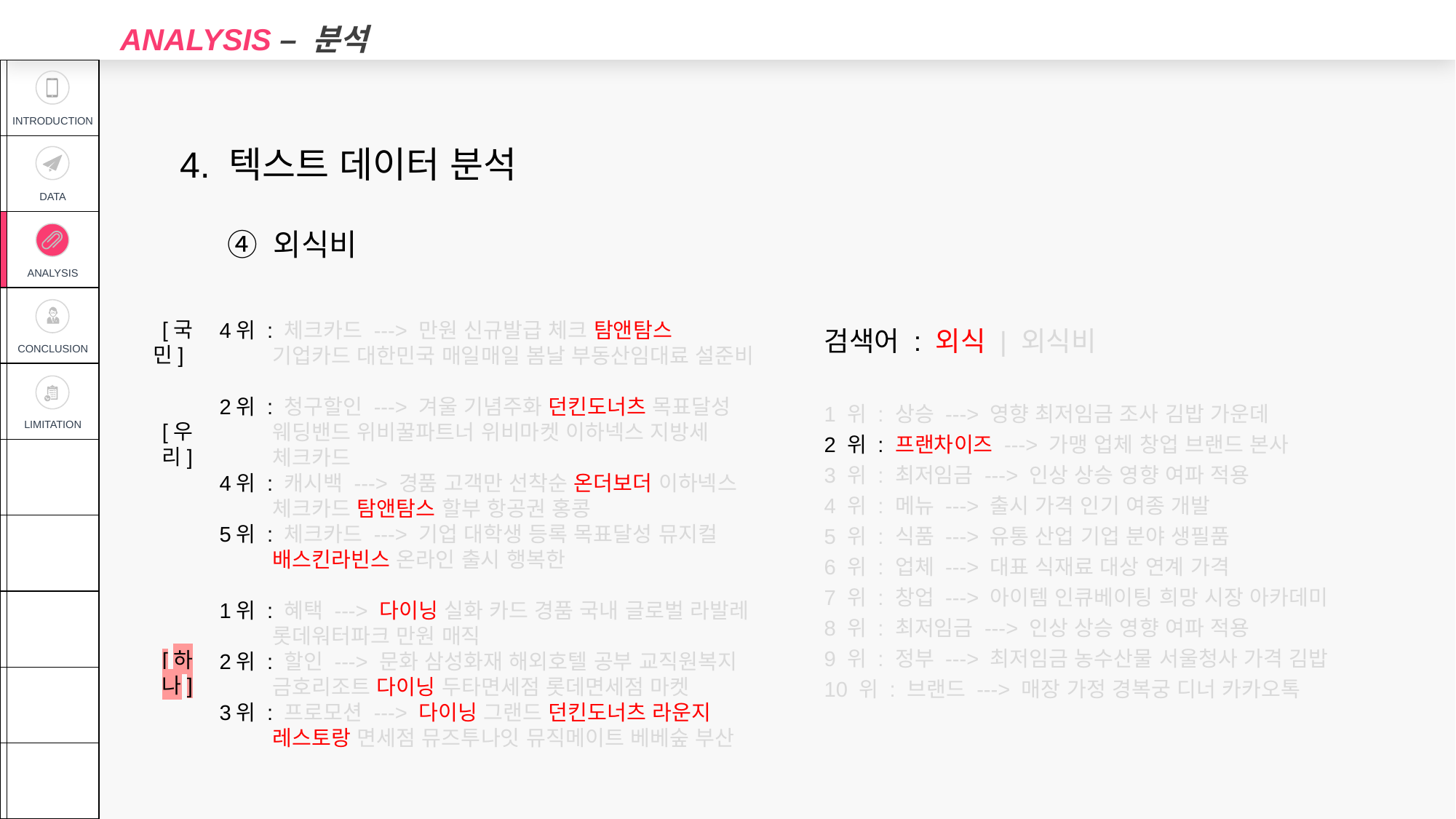

ANALYSIS – 분석
|  | INTRODUCTION |
| --- | --- |
|  | DATA |
|  | ANALYSIS |
|  | CONCLUSION |
|  | LIMITATION |
|  |  |
|  |  |
|  |  |
|  |  |
|  |  |

4. 텍스트 데이터 분석

④ 외식비

4위 : 체크카드 ---> 만원 신규발급 체크 탐앤탐스
        기업카드 대한민국 매일매일 봄날 부동산임대료 설준비

2위 : 청구할인 ---> 겨울 기념주화 던킨도너츠 목표달성
        웨딩밴드 위비꿀파트너 위비마켓 이하넥스 지방세
        체크카드
4위 : 캐시백 ---> 경품 고객만 선착순 온더보더 이하넥스
        체크카드 탐앤탐스 할부 항공권 홍콩
5위 : 체크카드 ---> 기업 대학생 등록 목표달성 뮤지컬
        배스킨라빈스 온라인 출시 행복한

1위 : 혜택 ---> 다이닝 실화 카드 경품 국내 글로벌 라발레
        롯데워터파크 만원 매직
2위 : 할인 ---> 문화 삼성화재 해외호텔 공부 교직원복지
        금호리조트 다이닝 두타면세점 롯데면세점 마켓
3위 : 프로모션 ---> 다이닝 그랜드 던킨도너츠 라운지
        레스토랑 면세점 뮤즈투나잇 뮤직메이트 베베숲 부산
검색어 : 외식 | 외식비

1 위 : 상승 ---> 영향 최저임금 조사 김밥 가운데
2 위 : 프랜차이즈 ---> 가맹 업체 창업 브랜드 본사
3 위 : 최저임금 ---> 인상 상승 영향 여파 적용
4 위 : 메뉴 ---> 출시 가격 인기 여종 개발
5 위 : 식품 ---> 유통 산업 기업 분야 생필품
6 위 : 업체 ---> 대표 식재료 대상 연계 가격
7 위 : 창업 ---> 아이템 인큐베이팅 희망 시장 아카데미
8 위 : 최저임금 ---> 인상 상승 영향 여파 적용
9 위 : 정부 ---> 최저임금 농수산물 서울청사 가격 김밥
10 위 : 브랜드 ---> 매장 가정 경복궁 디너 카카오톡

[국민]

[우리]

[하나]